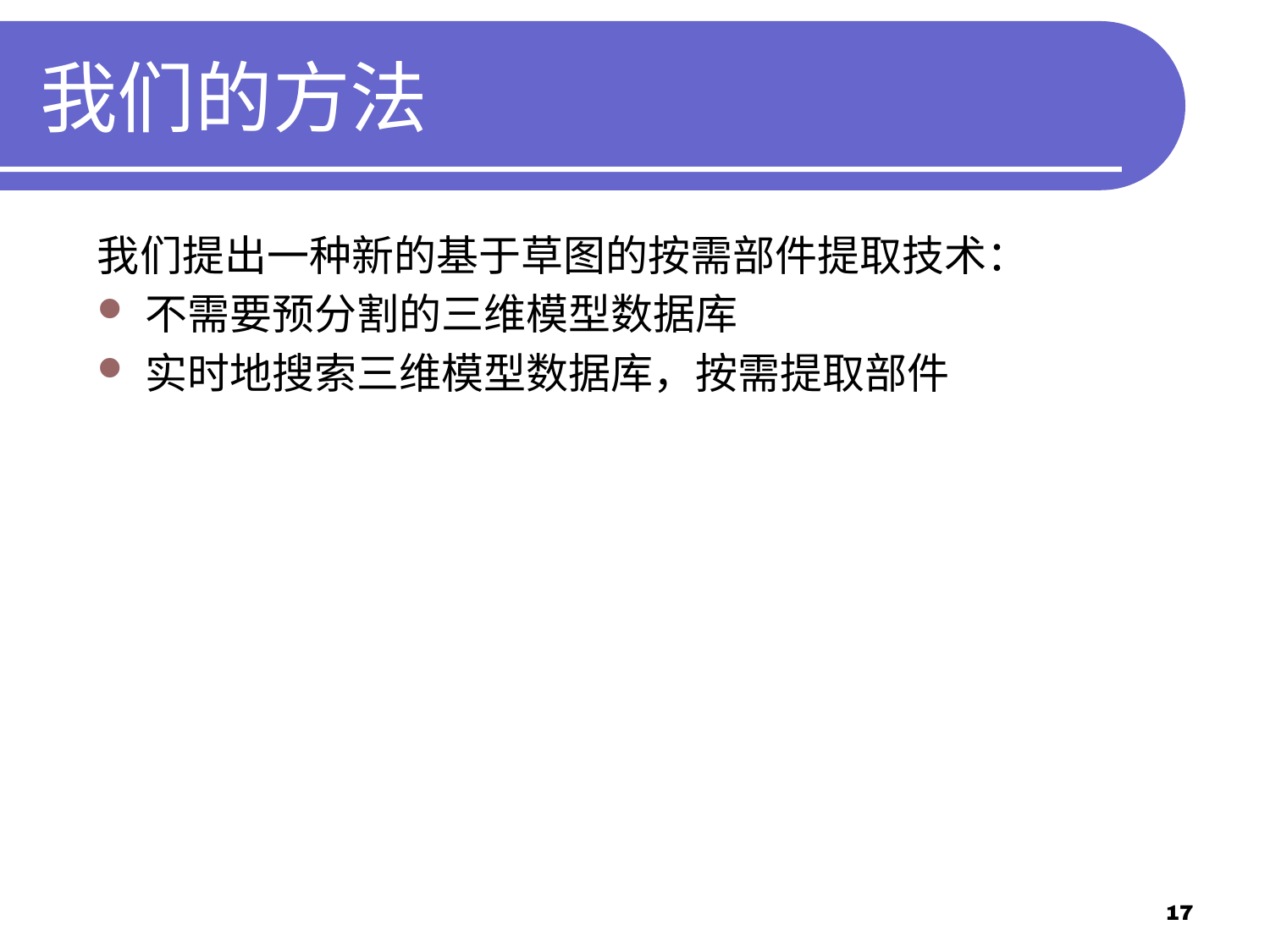

# 我们的方法
我们提出一种新的基于草图的按需部件提取技术：
不需要预分割的三维模型数据库
实时地搜索三维模型数据库，按需提取部件

17